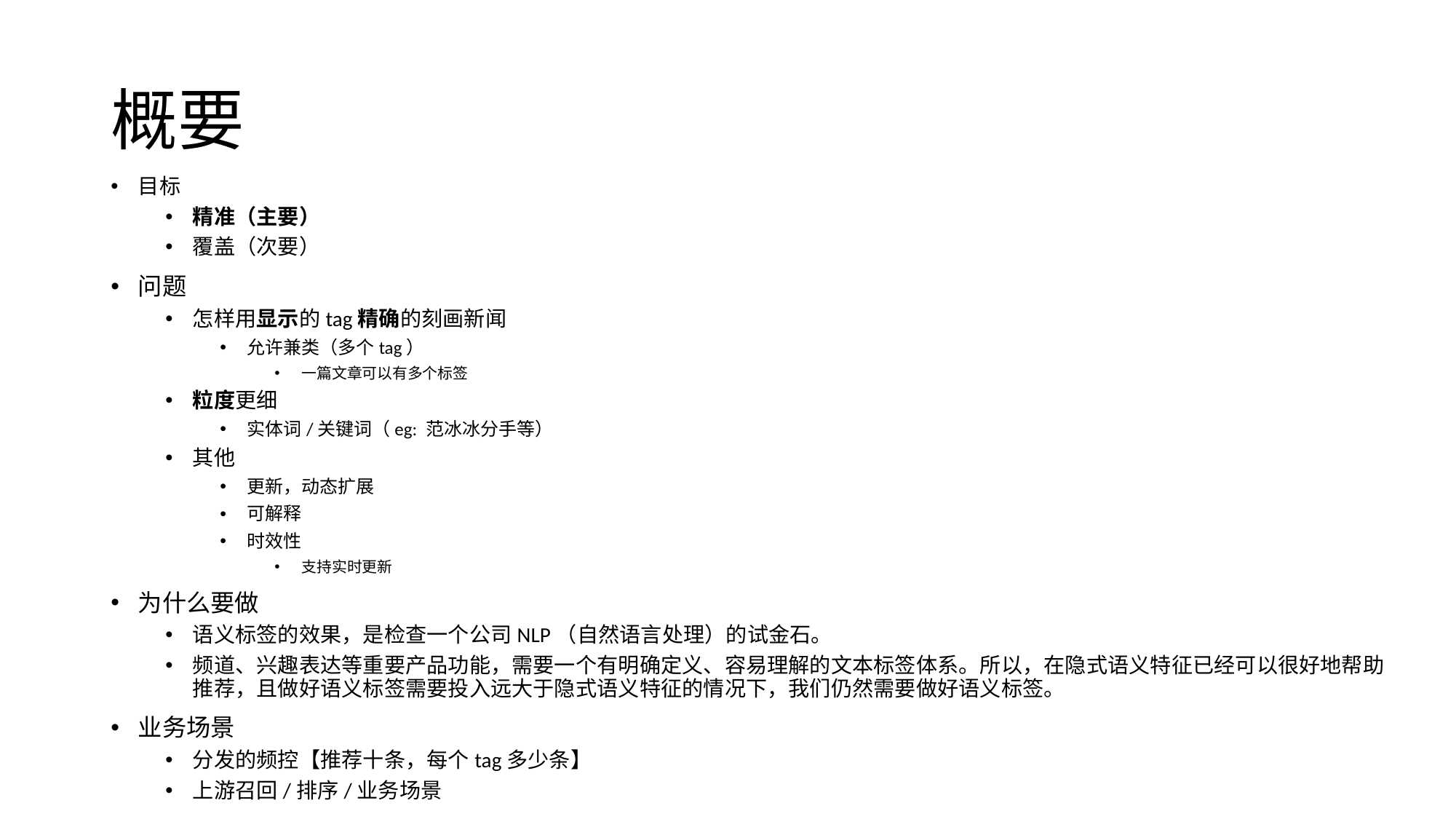

# 概要
目标
精准（主要）
覆盖（次要）
问题
怎样用显示的tag精确的刻画新闻
允许兼类（多个tag）
一篇文章可以有多个标签
粒度更细
实体词/关键词（eg: 范冰冰分手等）
其他
更新，动态扩展
可解释
时效性
支持实时更新
为什么要做
语义标签的效果，是检查一个公司NLP（自然语言处理）的试金石。
频道、兴趣表达等重要产品功能，需要一个有明确定义、容易理解的文本标签体系。所以，在隐式语义特征已经可以很好地帮助推荐，且做好语义标签需要投入远大于隐式语义特征的情况下，我们仍然需要做好语义标签。
业务场景
分发的频控【推荐十条，每个tag多少条】
上游召回/排序/业务场景